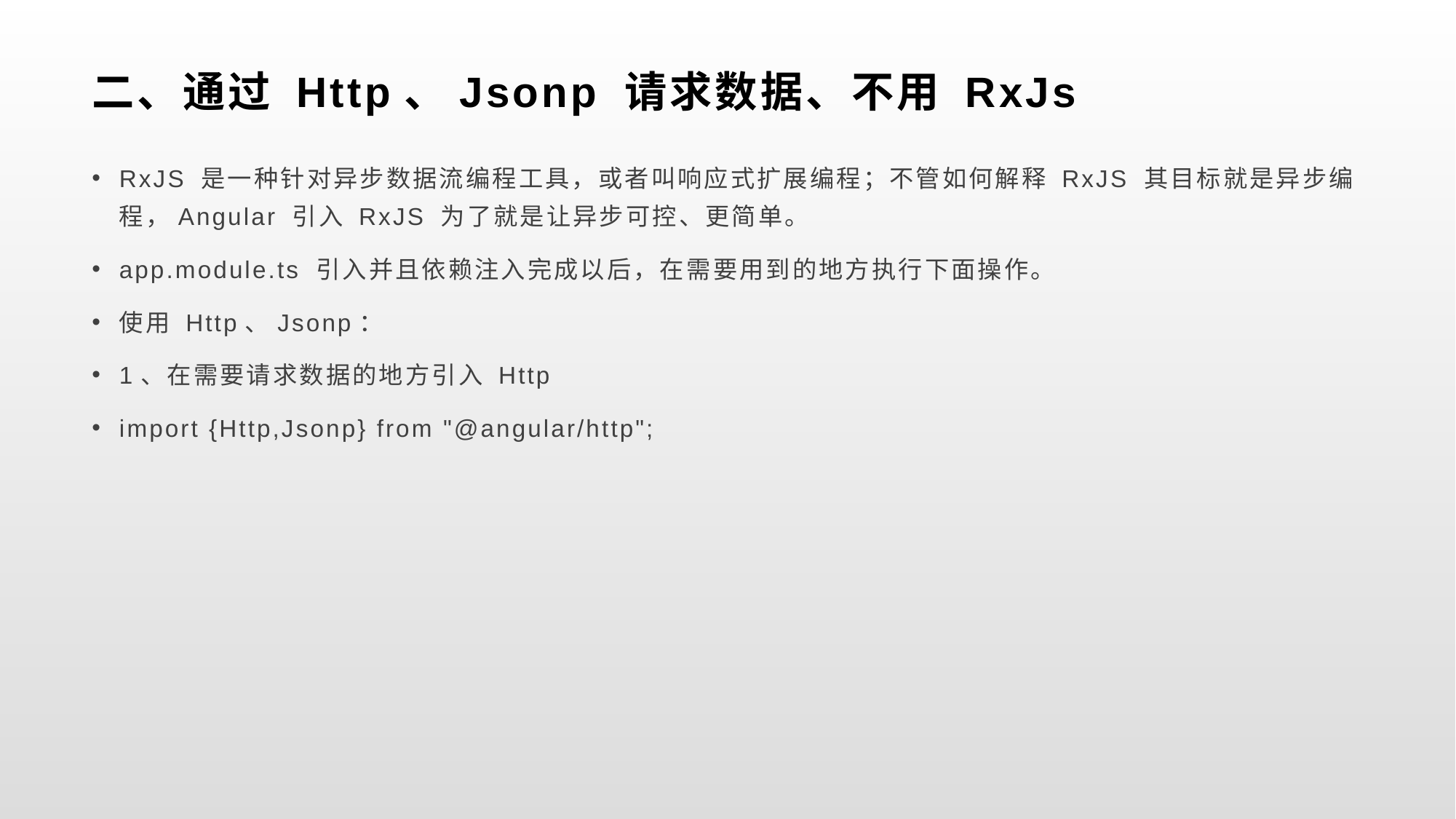

# 二、通过 Http、Jsonp 请求数据、不用 RxJs
RxJS 是一种针对异步数据流编程工具，或者叫响应式扩展编程；不管如何解释 RxJS 其目标就是异步编程，Angular 引入 RxJS 为了就是让异步可控、更简单。
app.module.ts 引入并且依赖注入完成以后，在需要用到的地方执行下面操作。
使用 Http、Jsonp：
1、在需要请求数据的地方引入 Http
import {Http,Jsonp} from "@angular/http";